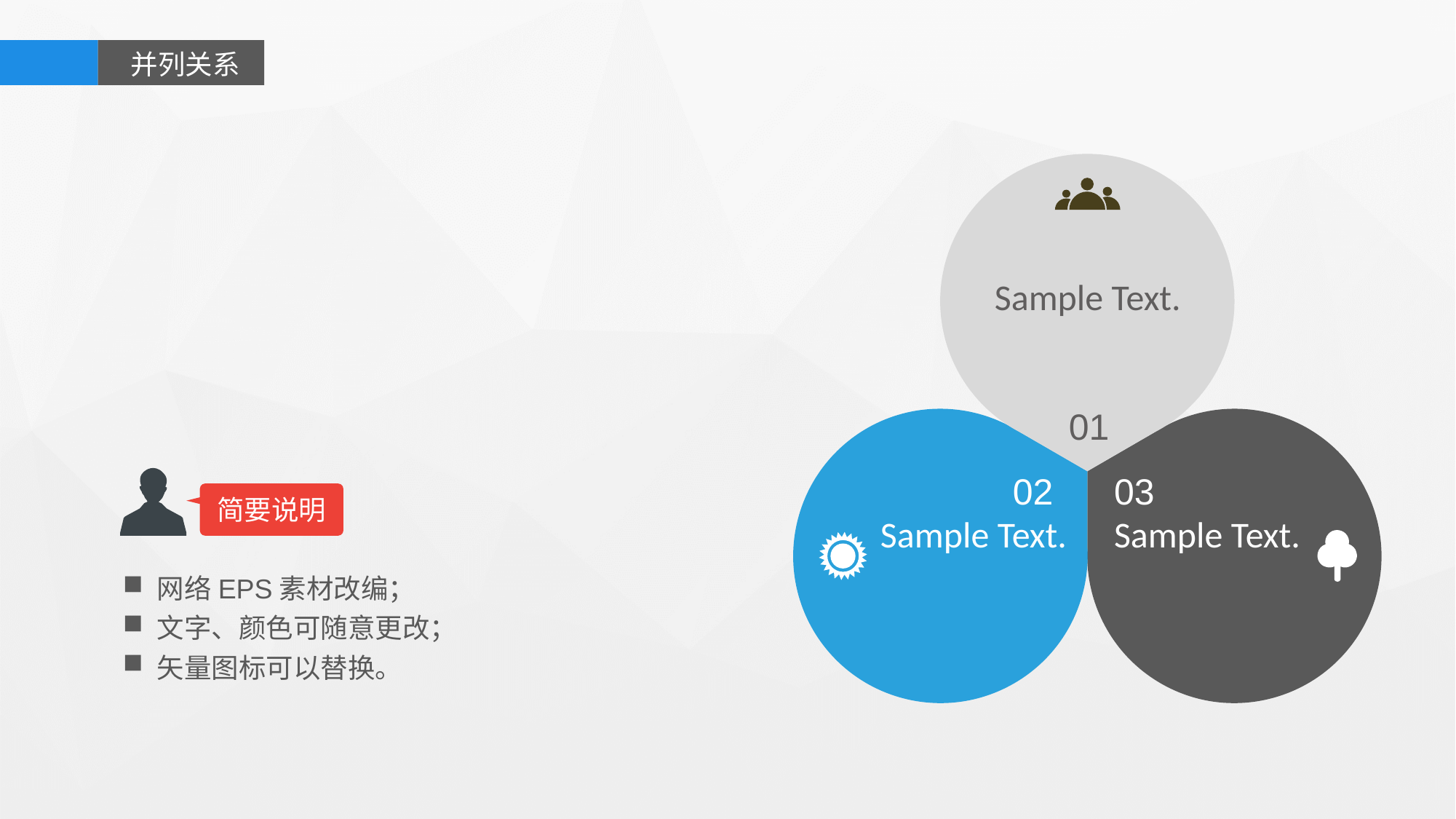

并列关系

Sample Text.
01

02
03

简要说明

Sample Text.
Sample Text.

网络EPS素材改编；
文字、颜色可随意更改；
矢量图标可以替换。